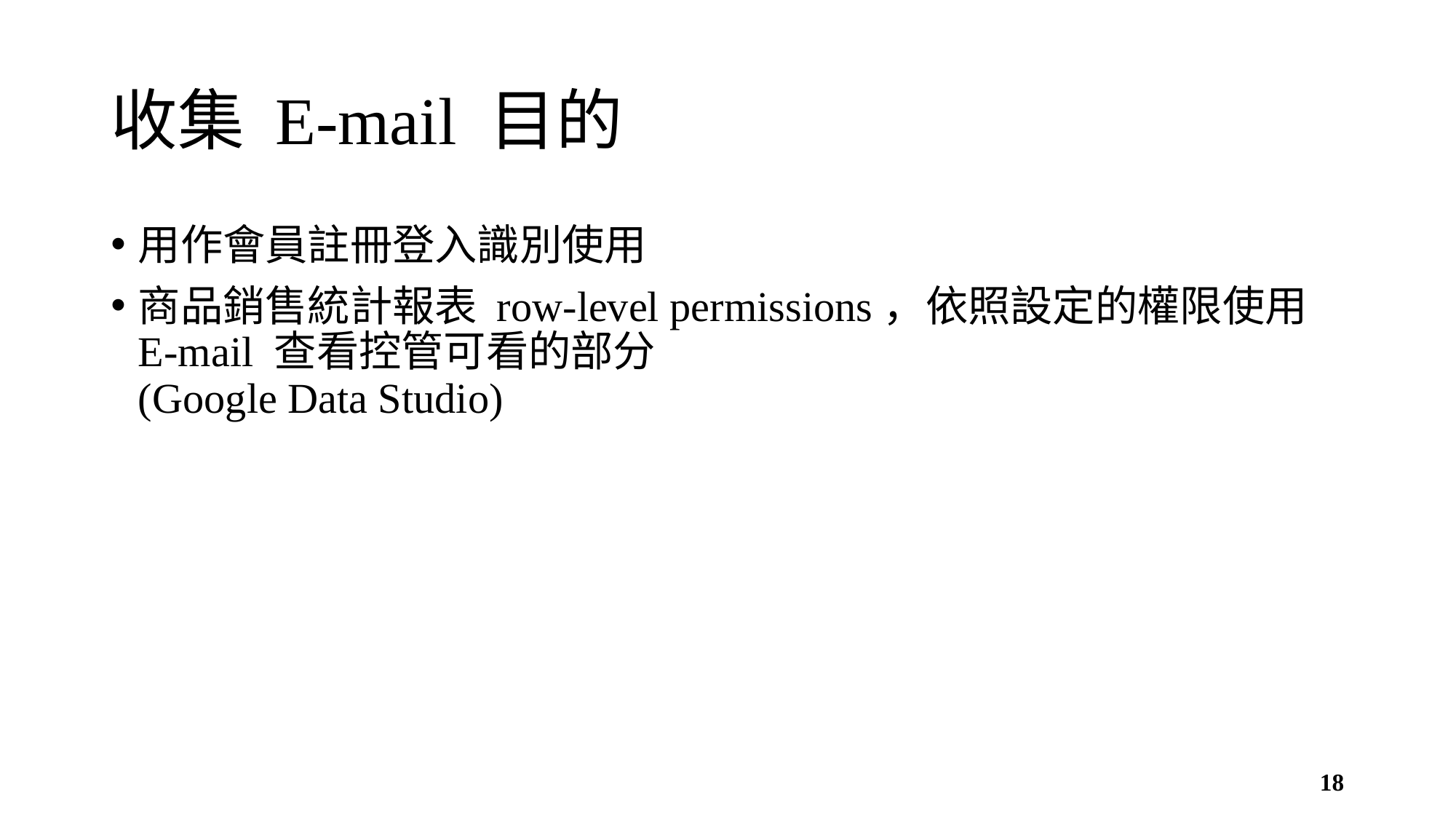

# 收集 E-mail 目的
用作會員註冊登入識別使用
商品銷售統計報表 row-level permissions，依照設定的權限使用 E-mail 查看控管可看的部分
(Google Data Studio)
18